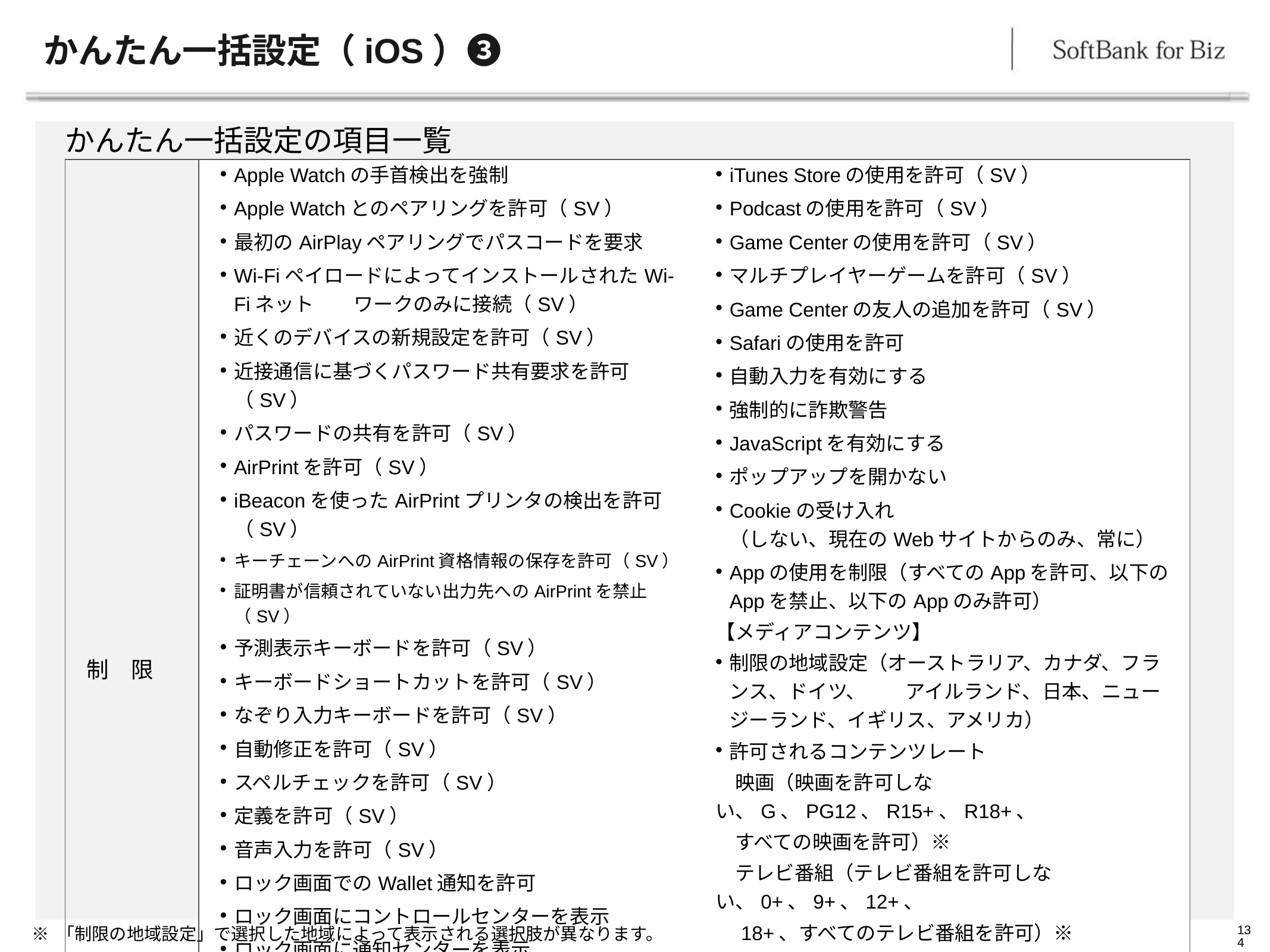

# かんたん一括設定（iOS）➌
かんたん一括設定の項目一覧
| 制　限 | Apple Watchの手首検出を強制 Apple Watchとのペアリングを許可（SV） 最初のAirPlayペアリングでパスコードを要求 Wi-FiペイロードによってインストールされたWi-Fiネット　　ワークのみに接続（SV） 近くのデバイスの新規設定を許可（SV） 近接通信に基づくパスワード共有要求を許可（SV） パスワードの共有を許可（SV） AirPrintを許可（SV） iBeaconを使ったAirPrintプリンタの検出を許可（SV） キーチェーンへのAirPrint資格情報の保存を許可（SV） 証明書が信頼されていない出力先へのAirPrintを禁止（SV） 予測表示キーボードを許可（SV） キーボードショートカットを許可（SV） なぞり入力キーボードを許可（SV） 自動修正を許可（SV） スペルチェックを許可（SV） 定義を許可（SV） 音声入力を許可（SV） ロック画面でのWallet通知を許可 ロック画面にコントロールセンターを表示 ロック画面に通知センターを表示 ロック画面に今日表示を表示 ソフトウェア・アップデートの遅延〇日間（SV） 【アプリケーション】 YouTubeの使用を許可（～iOS5） | iTunes Storeの使用を許可（SV） Podcastの使用を許可（SV） Game Centerの使用を許可（SV） マルチプレイヤーゲームを許可（SV） Game Centerの友人の追加を許可（SV） Safariの使用を許可 自動入力を有効にする 強制的に詐欺警告 JavaScriptを有効にする ポップアップを開かない Cookieの受け入れ （しない、現在のWebサイトからのみ、常に） Appの使用を制限（すべてのAppを許可、以下のAppを禁止、以下のAppのみ許可） 【メディアコンテンツ】 制限の地域設定（オーストラリア、カナダ、フランス、ドイツ、　　アイルランド、日本、ニュージーランド、イギリス、アメリカ） 許可されるコンテンツレート 　映画（映画を許可しない、G、PG12、R15+、R18+、　　　　 　すべての映画を許可）※ 　テレビ番組（テレビ番組を許可しない、0+、9+、12+、 　18+、すべてのテレビ番組を許可）※ 　App（Appを許可しない、4+、9+、12+、17+、 　すべてのAppを許可） 不適切なミュージック、Podcast、iTunes Uメディアの再生を許可(iOS13) (SV) Apple Booksで不適切な性的描写のあるブックの閲覧を　　 　許可 |
| --- | --- | --- |
134
※ 「制限の地域設定」で選択した地域によって表示される選択肢が異なります。